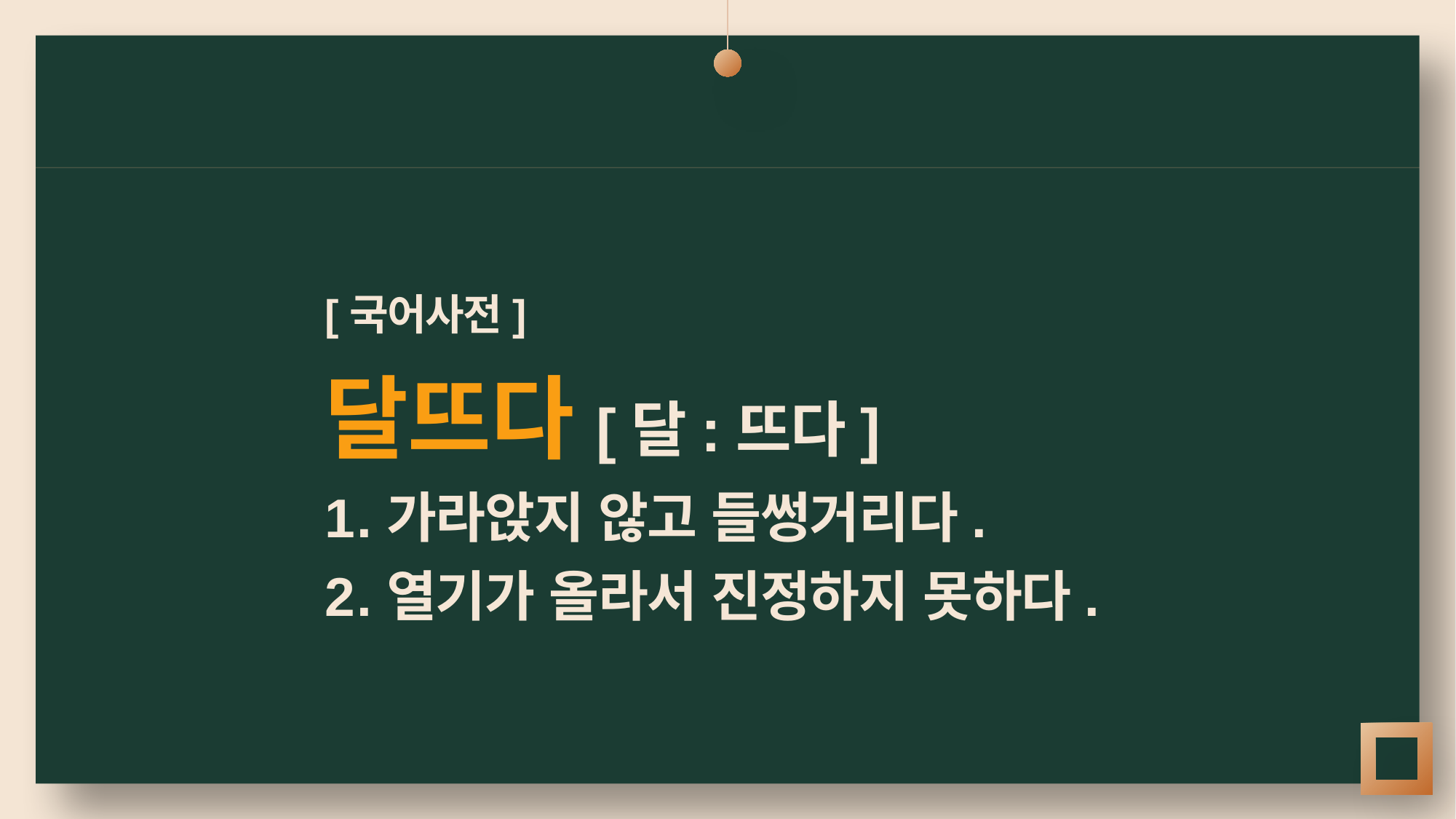

[국어사전]
달뜨다[달:뜨다]
가라앉지 않고 들썽거리다.
열기가 올라서 진정하지 못하다.